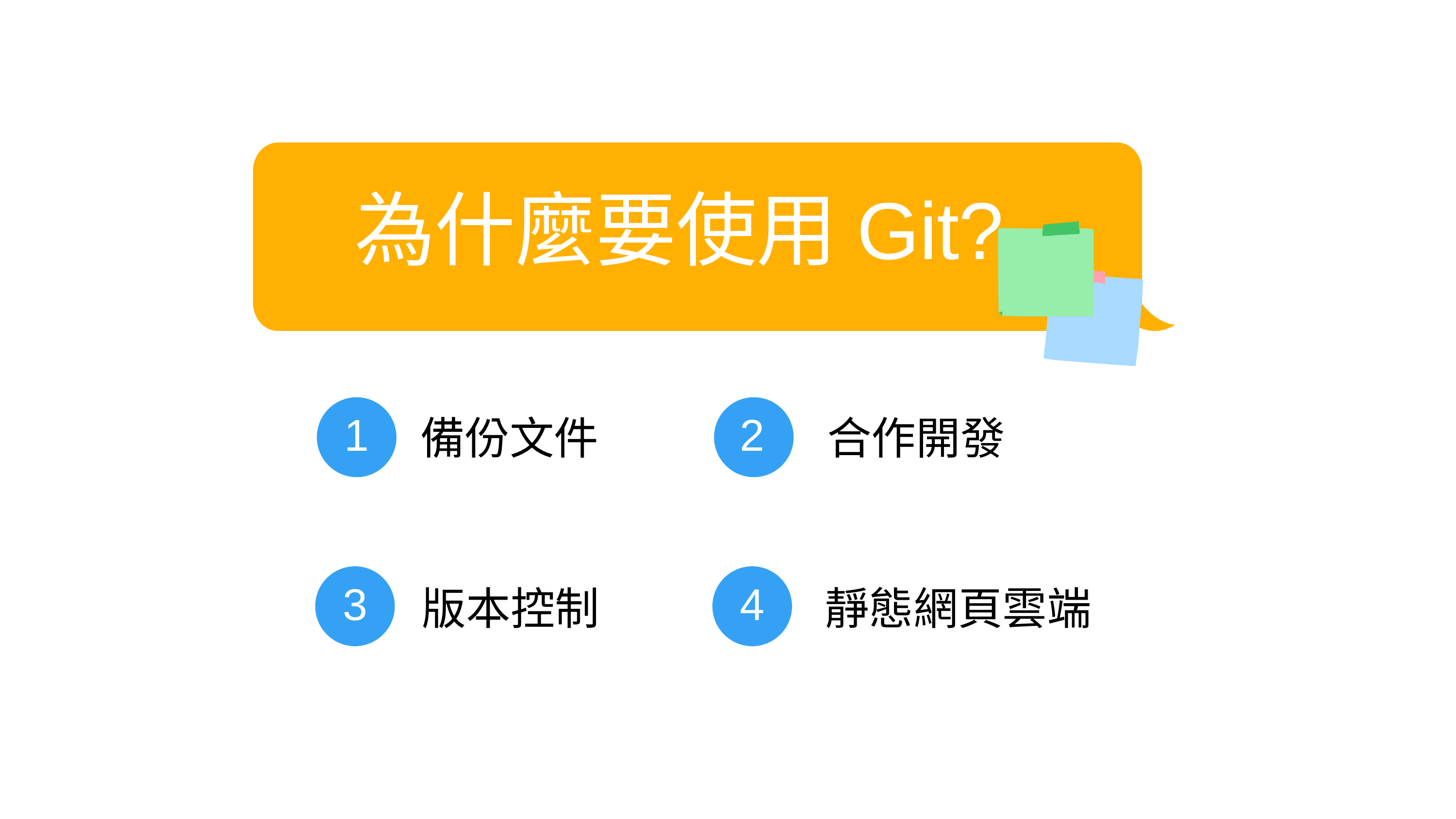

為什麼要使用Git?

1

2
備份文件
合作開發

3

4
版本控制
靜態網頁雲端